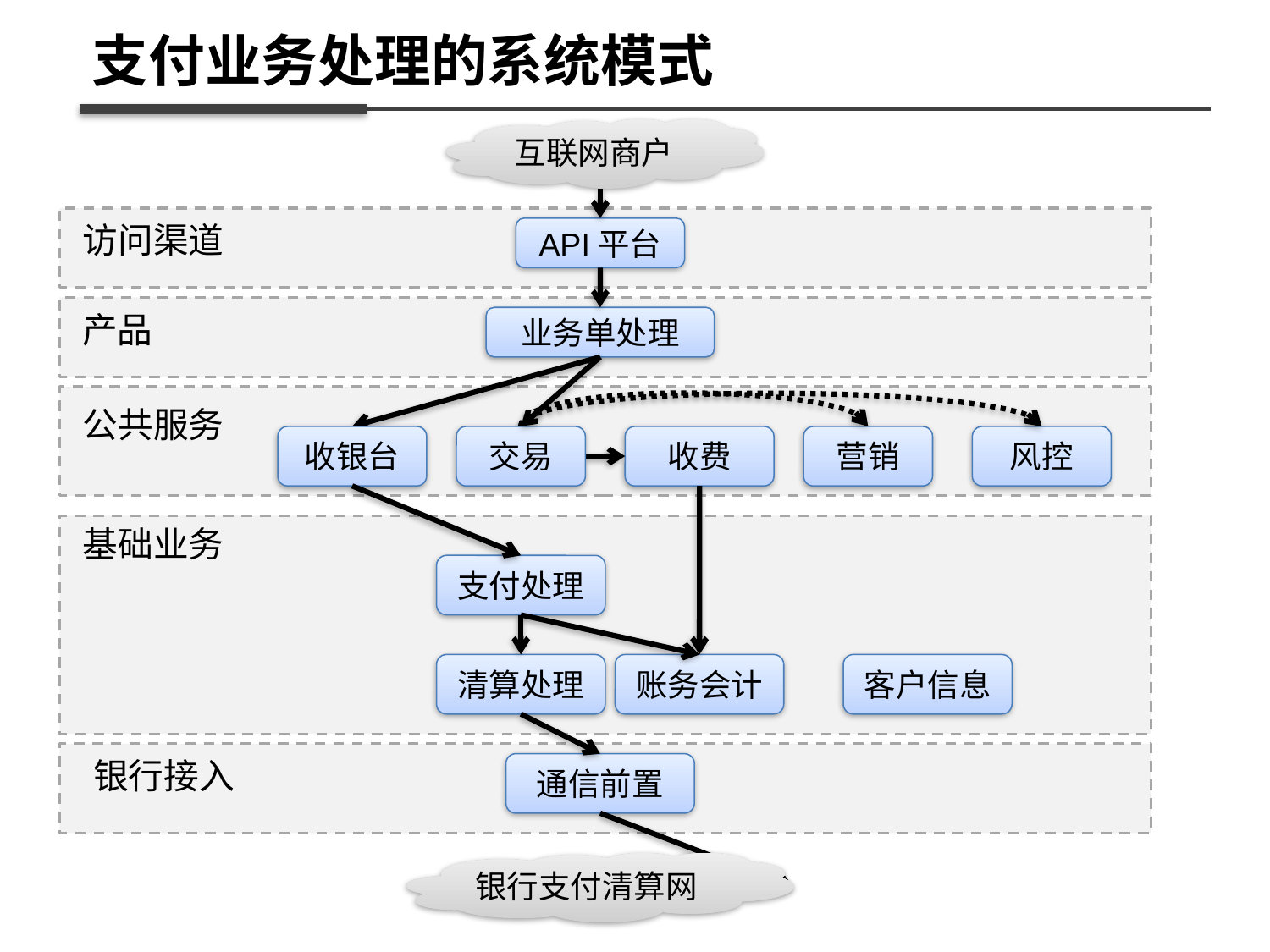

支付业务处理的系统模式
互联网商户

访问渠道
API平台

产品
业务单处理

公共服务
收银台
交易
收费
营销
风控

基础业务
支付处理
清算处理
账务会计
客户信息

银行接入
通信前置
银行支付清算网